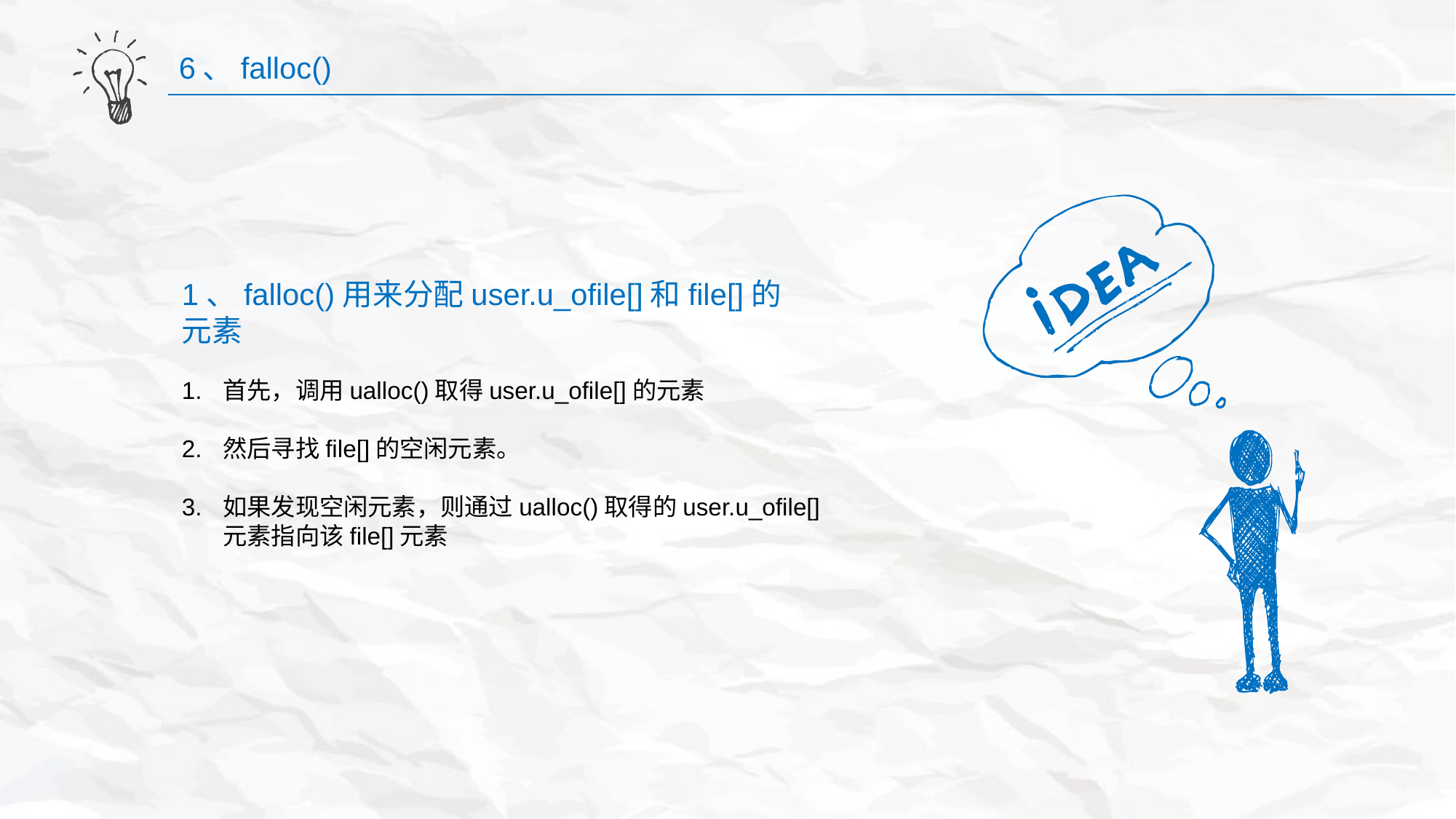

6、falloc()

1、falloc()用来分配user.u_ofile[]和file[]的元素
首先，调用ualloc()取得user.u_ofile[]的元素

然后寻找file[]的空闲元素。

如果发现空闲元素，则通过ualloc()取得的user.u_ofile[]元素指向该file[]元素